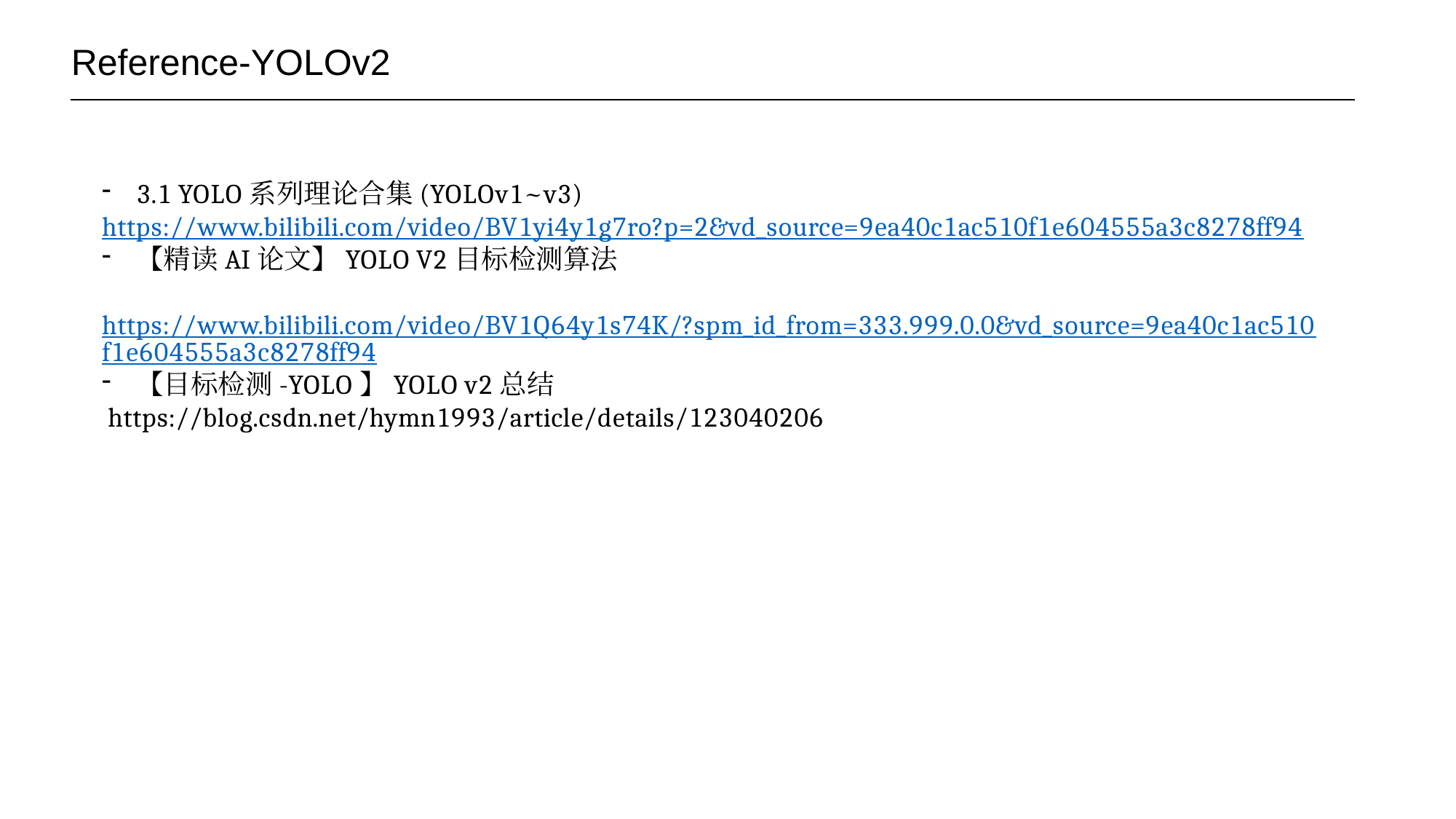

# Reference-YOLOv2
3.1 YOLO系列理论合集(YOLOv1~v3)
	https://www.bilibili.com/video/BV1yi4y1g7ro?p=2&vd_source=9ea40c1ac510f1e604555a3c8278ff94
【精读AI论文】YOLO V2目标检测算法
	https://www.bilibili.com/video/BV1Q64y1s74K/?spm_id_from=333.999.0.0&vd_source=9ea40c1ac510f1e604555a3c8278ff94
【目标检测-YOLO】YOLO v2总结
	 https://blog.csdn.net/hymn1993/article/details/123040206